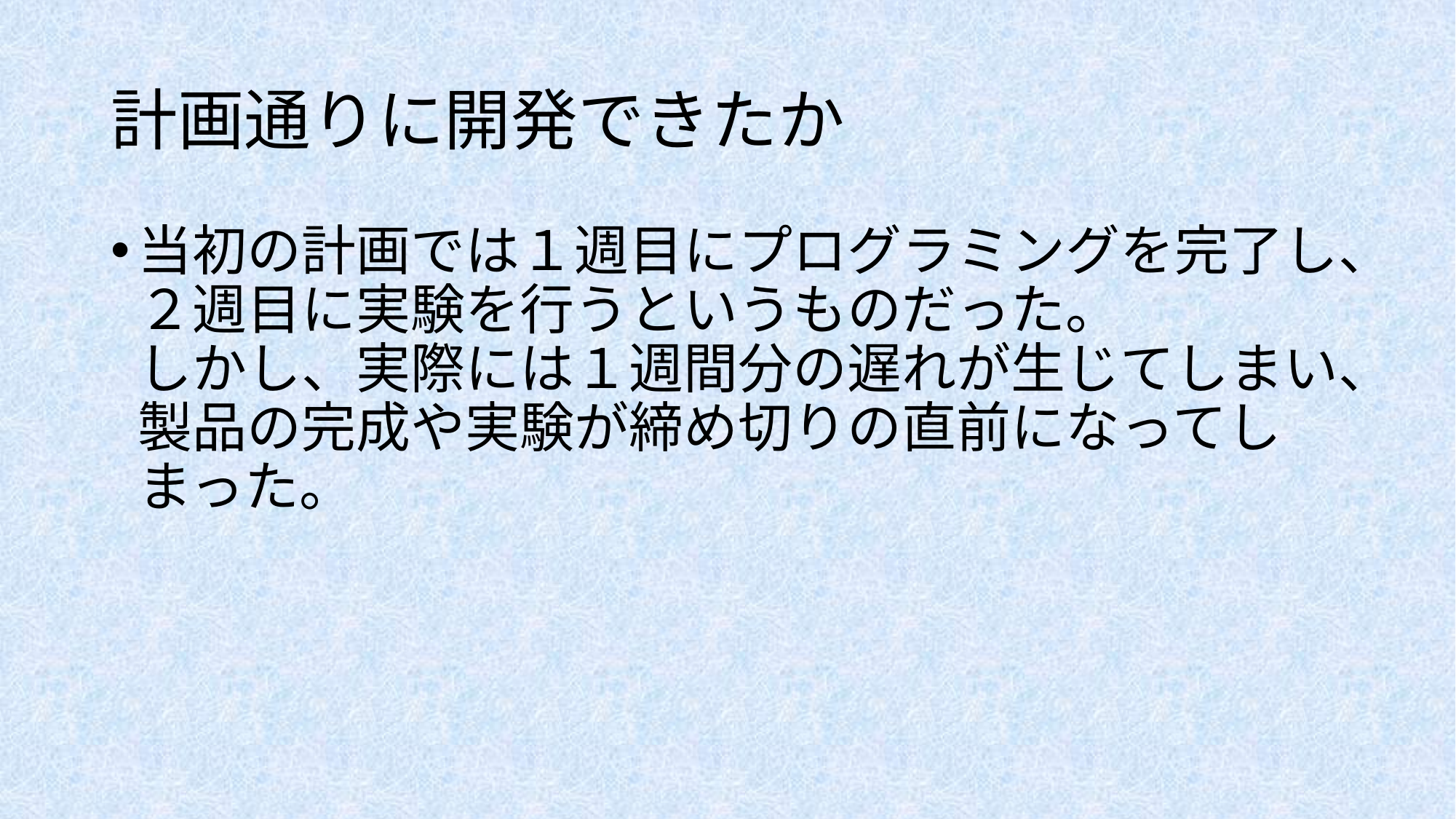

# 計画通りに開発できたか
当初の計画では１週目にプログラミングを完了し、２週目に実験を行うというものだった。
しかし、実際には１週間分の遅れが生じてしまい、製品の完成や実験が締め切りの直前になってしまった。